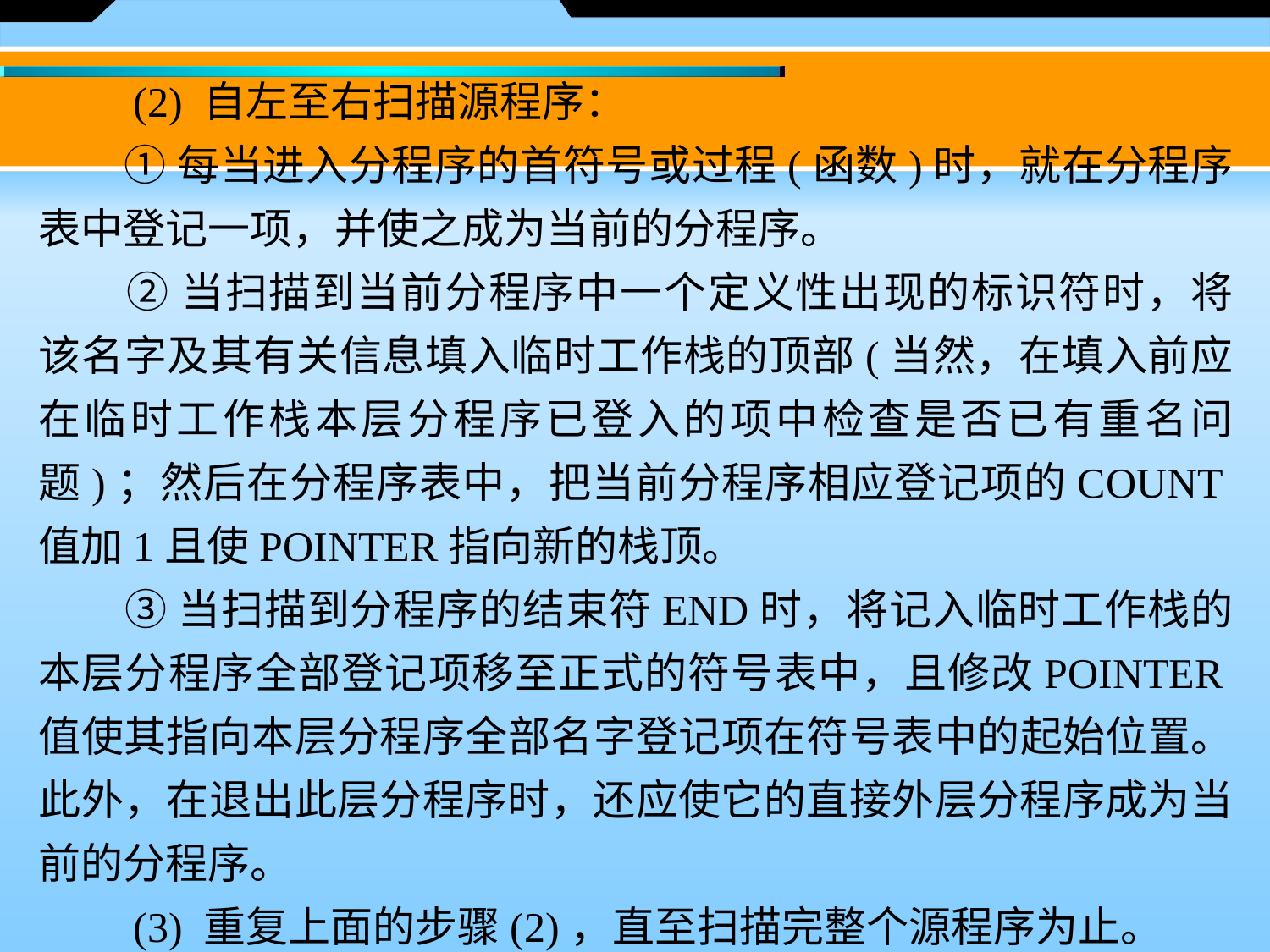

(2) 自左至右扫描源程序：
　　① 每当进入分程序的首符号或过程(函数)时，就在分程序表中登记一项，并使之成为当前的分程序。
　　② 当扫描到当前分程序中一个定义性出现的标识符时，将该名字及其有关信息填入临时工作栈的顶部(当然，在填入前应在临时工作栈本层分程序已登入的项中检查是否已有重名问题)；然后在分程序表中，把当前分程序相应登记项的COUNT值加1且使POINTER指向新的栈顶。
　　③ 当扫描到分程序的结束符END时，将记入临时工作栈的本层分程序全部登记项移至正式的符号表中，且修改POINTER值使其指向本层分程序全部名字登记项在符号表中的起始位置。此外，在退出此层分程序时，还应使它的直接外层分程序成为当前的分程序。
　　(3) 重复上面的步骤(2)，直至扫描完整个源程序为止。